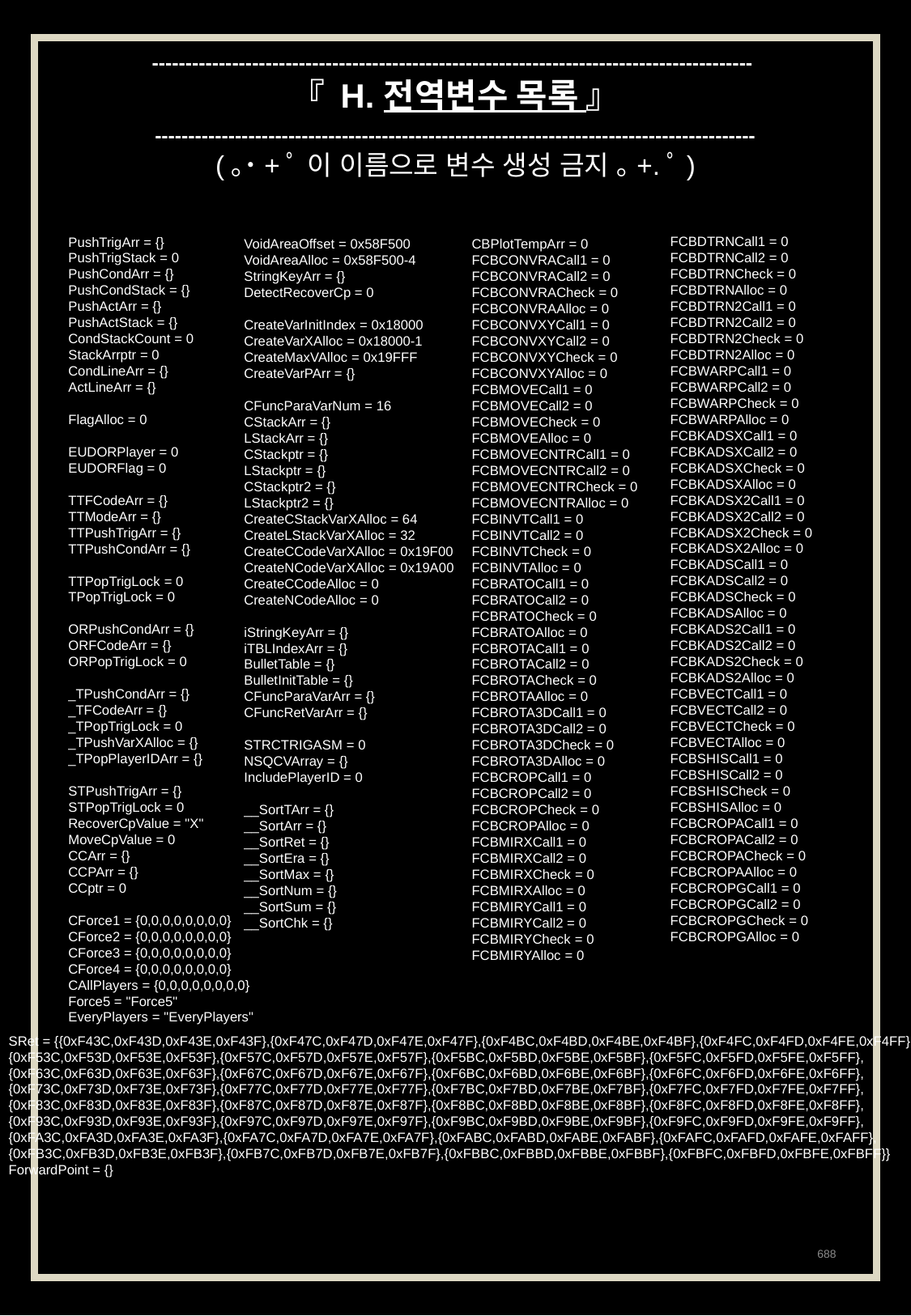

------------------------------------------------------------------------------------------
『 H. 전역변수 목록 』
------------------------------------------------------------------------------------------
(｡˙+ﾟ 이 이름으로 변수 생성 금지 ｡+.ﾟ)

PushTrigArr = {}
PushTrigStack = 0
PushCondArr = {}
PushCondStack = {}
PushActArr = {}
PushActStack = {}
CondStackCount = 0
StackArrptr = 0
CondLineArr = {}
ActLineArr = {}

FlagAlloc = 0

EUDORPlayer = 0
EUDORFlag = 0

TTFCodeArr = {}
TTModeArr = {}
TTPushTrigArr = {}
TTPushCondArr = {}

TTPopTrigLock = 0
TPopTrigLock = 0

ORPushCondArr = {}
ORFCodeArr = {}
ORPopTrigLock = 0

_TPushCondArr = {}
_TFCodeArr = {}
_TPopTrigLock = 0
_TPushVarXAlloc = {}
_TPopPlayerIDArr = {}

STPushTrigArr = {}
STPopTrigLock = 0
RecoverCpValue = "X"
MoveCpValue = 0
CCArr = {}
CCPArr = {}
CCptr = 0

CForce1 = {0,0,0,0,0,0,0,0}
CForce2 = {0,0,0,0,0,0,0,0}
CForce3 = {0,0,0,0,0,0,0,0}
CForce4 = {0,0,0,0,0,0,0,0}
CAllPlayers = {0,0,0,0,0,0,0,0}
Force5 = "Force5"
EveryPlayers = "EveryPlayers"
FCBDTRNCall1 = 0
FCBDTRNCall2 = 0
FCBDTRNCheck = 0
FCBDTRNAlloc = 0
FCBDTRN2Call1 = 0
FCBDTRN2Call2 = 0
FCBDTRN2Check = 0
FCBDTRN2Alloc = 0
FCBWARPCall1 = 0
FCBWARPCall2 = 0
FCBWARPCheck = 0
FCBWARPAlloc = 0
FCBKADSXCall1 = 0
FCBKADSXCall2 = 0
FCBKADSXCheck = 0
FCBKADSXAlloc = 0
FCBKADSX2Call1 = 0
FCBKADSX2Call2 = 0
FCBKADSX2Check = 0
FCBKADSX2Alloc = 0
FCBKADSCall1 = 0
FCBKADSCall2 = 0
FCBKADSCheck = 0
FCBKADSAlloc = 0
FCBKADS2Call1 = 0
FCBKADS2Call2 = 0
FCBKADS2Check = 0
FCBKADS2Alloc = 0
FCBVECTCall1 = 0
FCBVECTCall2 = 0
FCBVECTCheck = 0
FCBVECTAlloc = 0
FCBSHISCall1 = 0
FCBSHISCall2 = 0
FCBSHISCheck = 0
FCBSHISAlloc = 0
FCBCROPACall1 = 0
FCBCROPACall2 = 0
FCBCROPACheck = 0
FCBCROPAAlloc = 0
FCBCROPGCall1 = 0
FCBCROPGCall2 = 0
FCBCROPGCheck = 0
FCBCROPGAlloc = 0
VoidAreaOffset = 0x58F500
VoidAreaAlloc = 0x58F500-4
StringKeyArr = {}
DetectRecoverCp = 0

CreateVarInitIndex = 0x18000
CreateVarXAlloc = 0x18000-1
CreateMaxVAlloc = 0x19FFF
CreateVarPArr = {}

CFuncParaVarNum = 16
CStackArr = {}
LStackArr = {}
CStackptr = {}
LStackptr = {}
CStackptr2 = {}
LStackptr2 = {}
CreateCStackVarXAlloc = 64
CreateLStackVarXAlloc = 32
CreateCCodeVarXAlloc = 0x19F00
CreateNCodeVarXAlloc = 0x19A00
CreateCCodeAlloc = 0
CreateNCodeAlloc = 0

iStringKeyArr = {}
iTBLIndexArr = {}
BulletTable = {}
BulletInitTable = {}
CFuncParaVarArr = {}
CFuncRetVarArr = {}

STRCTRIGASM = 0
NSQCVArray = {}
IncludePlayerID = 0

__SortTArr = {}
__SortArr = {}
__SortRet = {}
__SortEra = {}
__SortMax = {}
__SortNum = {}
__SortSum = {}
__SortChk = {}
CBPlotTempArr = 0
FCBCONVRACall1 = 0
FCBCONVRACall2 = 0
FCBCONVRACheck = 0
FCBCONVRAAlloc = 0
FCBCONVXYCall1 = 0
FCBCONVXYCall2 = 0
FCBCONVXYCheck = 0
FCBCONVXYAlloc = 0
FCBMOVECall1 = 0
FCBMOVECall2 = 0
FCBMOVECheck = 0
FCBMOVEAlloc = 0
FCBMOVECNTRCall1 = 0
FCBMOVECNTRCall2 = 0
FCBMOVECNTRCheck = 0
FCBMOVECNTRAlloc = 0
FCBINVTCall1 = 0
FCBINVTCall2 = 0
FCBINVTCheck = 0
FCBINVTAlloc = 0
FCBRATOCall1 = 0
FCBRATOCall2 = 0
FCBRATOCheck = 0
FCBRATOAlloc = 0
FCBROTACall1 = 0
FCBROTACall2 = 0
FCBROTACheck = 0
FCBROTAAlloc = 0
FCBROTA3DCall1 = 0
FCBROTA3DCall2 = 0
FCBROTA3DCheck = 0
FCBROTA3DAlloc = 0
FCBCROPCall1 = 0
FCBCROPCall2 = 0
FCBCROPCheck = 0
FCBCROPAlloc = 0
FCBMIRXCall1 = 0
FCBMIRXCall2 = 0
FCBMIRXCheck = 0
FCBMIRXAlloc = 0
FCBMIRYCall1 = 0
FCBMIRYCall2 = 0
FCBMIRYCheck = 0
FCBMIRYAlloc = 0
SRet = {{0xF43C,0xF43D,0xF43E,0xF43F},{0xF47C,0xF47D,0xF47E,0xF47F},{0xF4BC,0xF4BD,0xF4BE,0xF4BF},{0xF4FC,0xF4FD,0xF4FE,0xF4FF},
{0xF53C,0xF53D,0xF53E,0xF53F},{0xF57C,0xF57D,0xF57E,0xF57F},{0xF5BC,0xF5BD,0xF5BE,0xF5BF},{0xF5FC,0xF5FD,0xF5FE,0xF5FF},
{0xF63C,0xF63D,0xF63E,0xF63F},{0xF67C,0xF67D,0xF67E,0xF67F},{0xF6BC,0xF6BD,0xF6BE,0xF6BF},{0xF6FC,0xF6FD,0xF6FE,0xF6FF},
{0xF73C,0xF73D,0xF73E,0xF73F},{0xF77C,0xF77D,0xF77E,0xF77F},{0xF7BC,0xF7BD,0xF7BE,0xF7BF},{0xF7FC,0xF7FD,0xF7FE,0xF7FF},
{0xF83C,0xF83D,0xF83E,0xF83F},{0xF87C,0xF87D,0xF87E,0xF87F},{0xF8BC,0xF8BD,0xF8BE,0xF8BF},{0xF8FC,0xF8FD,0xF8FE,0xF8FF},
{0xF93C,0xF93D,0xF93E,0xF93F},{0xF97C,0xF97D,0xF97E,0xF97F},{0xF9BC,0xF9BD,0xF9BE,0xF9BF},{0xF9FC,0xF9FD,0xF9FE,0xF9FF},
{0xFA3C,0xFA3D,0xFA3E,0xFA3F},{0xFA7C,0xFA7D,0xFA7E,0xFA7F},{0xFABC,0xFABD,0xFABE,0xFABF},{0xFAFC,0xFAFD,0xFAFE,0xFAFF},
{0xFB3C,0xFB3D,0xFB3E,0xFB3F},{0xFB7C,0xFB7D,0xFB7E,0xFB7F},{0xFBBC,0xFBBD,0xFBBE,0xFBBF},{0xFBFC,0xFBFD,0xFBFE,0xFBFF}}
ForwardPoint = {}
688